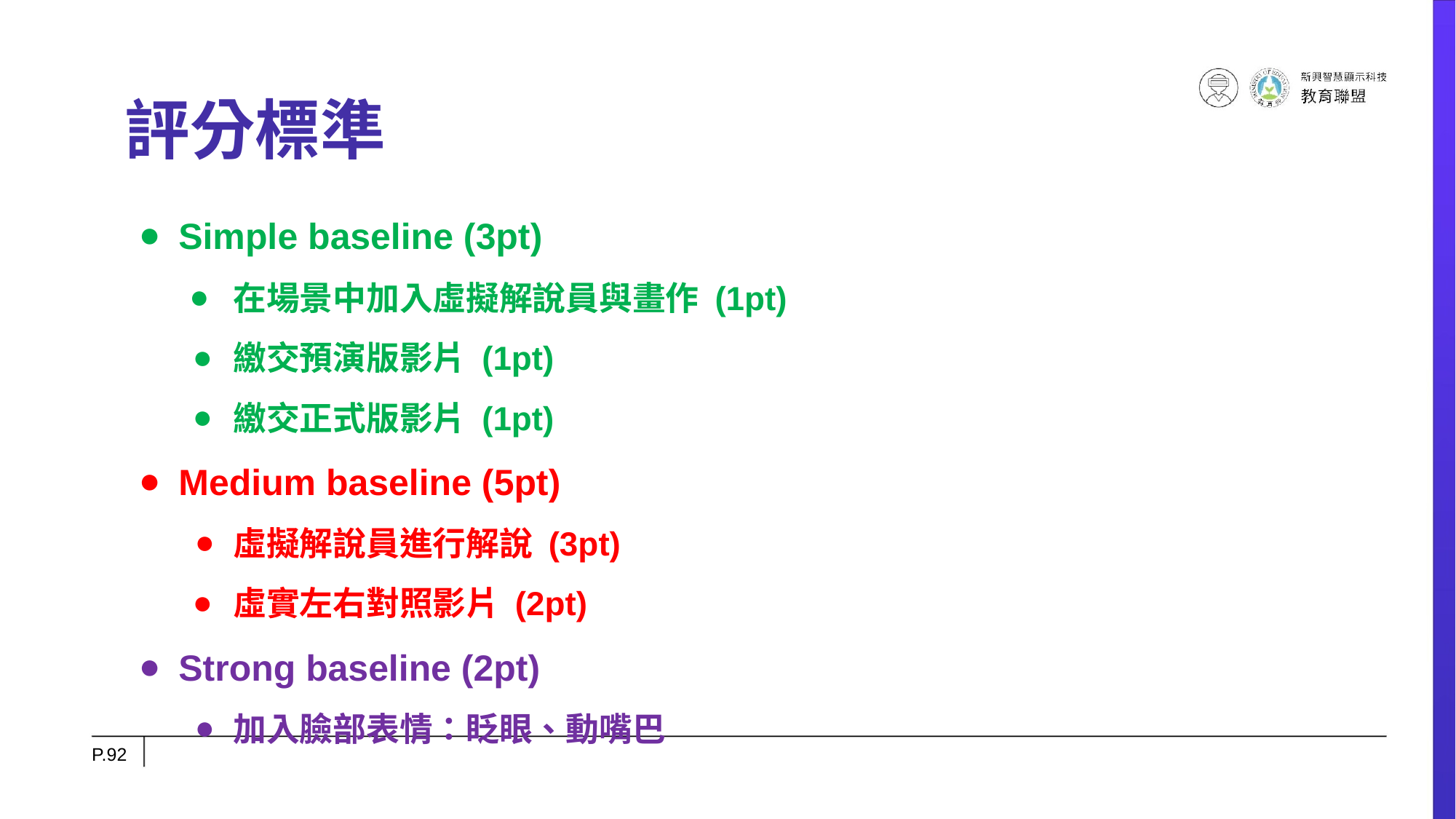

# 評分標準
Simple baseline (3pt)
在場景中加入虛擬解說員與畫作 (1pt)
繳交預演版影片 (1pt)
繳交正式版影片 (1pt)
Medium baseline (5pt)
虛擬解說員進行解說 (3pt)
虛實左右對照影片 (2pt)
Strong baseline (2pt)
加入臉部表情：眨眼、動嘴巴
P.92